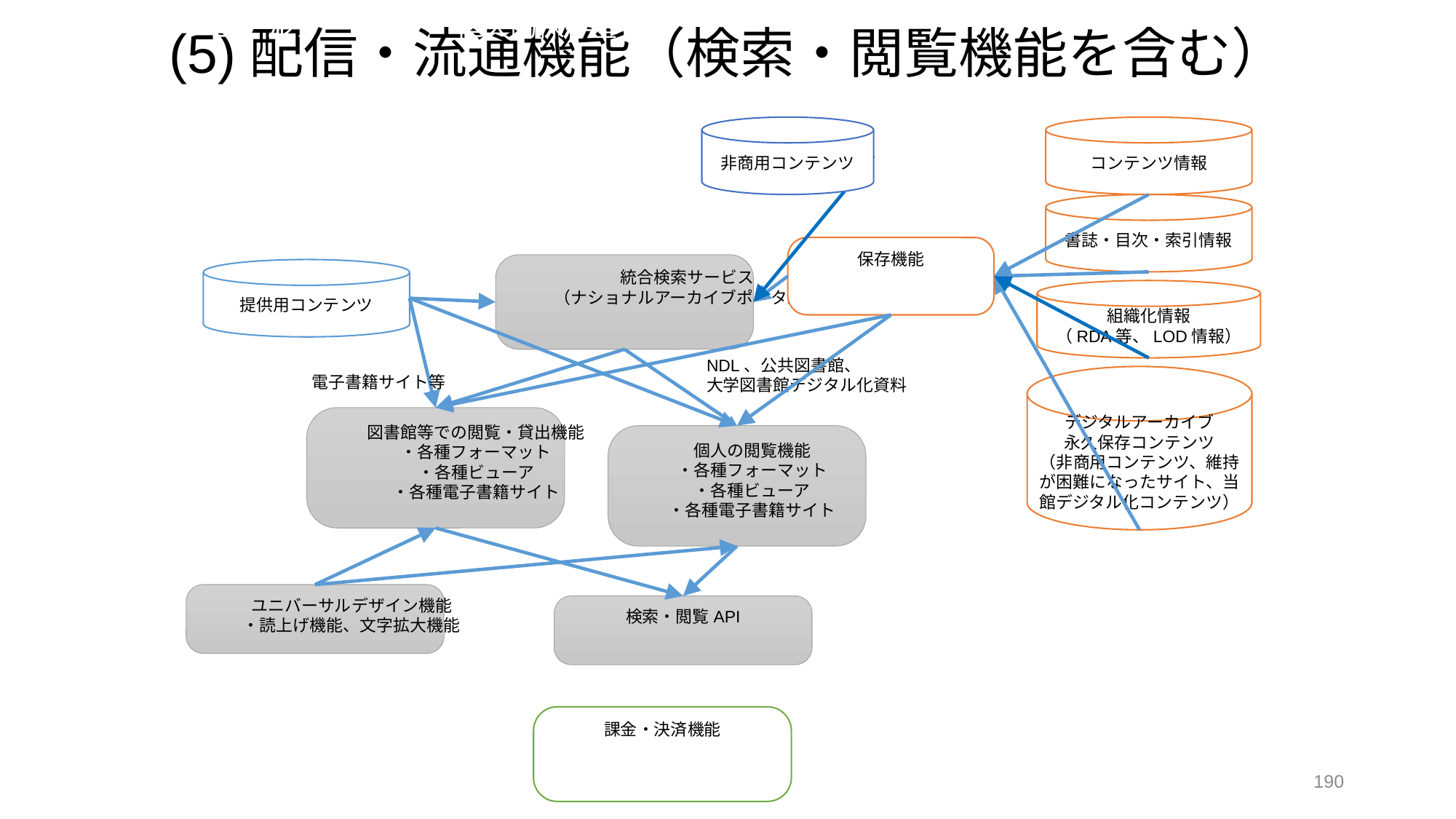

# (5)配信・流通機能（検索・閲覧機能を含む）
ナショナルアーカイブ　恒久的保存基盤
非商用コンテンツ
コンテンツ情報
書誌・目次・索引情報
保存機能
統合検索サービス
（ナショナルアーカイブポータル）
提供用コンテンツ
組織化情報
（RDA等、LOD情報）
NDL、公共図書館、
大学図書館デジタル化資料
電子書籍サイト等
デジタルアーカイブ
永久保存コンテンツ
（非商用コンテンツ、維持が困難になったサイト、当館デジタル化コンテンツ）
図書館等での閲覧・貸出機能
・各種フォーマット
・各種ビューア
・各種電子書籍サイト
個人の閲覧機能
・各種フォーマット
・各種ビューア
・各種電子書籍サイト
ユニバーサルデザイン機能
・読上げ機能、文字拡大機能
検索・閲覧API
課金・決済機能

190